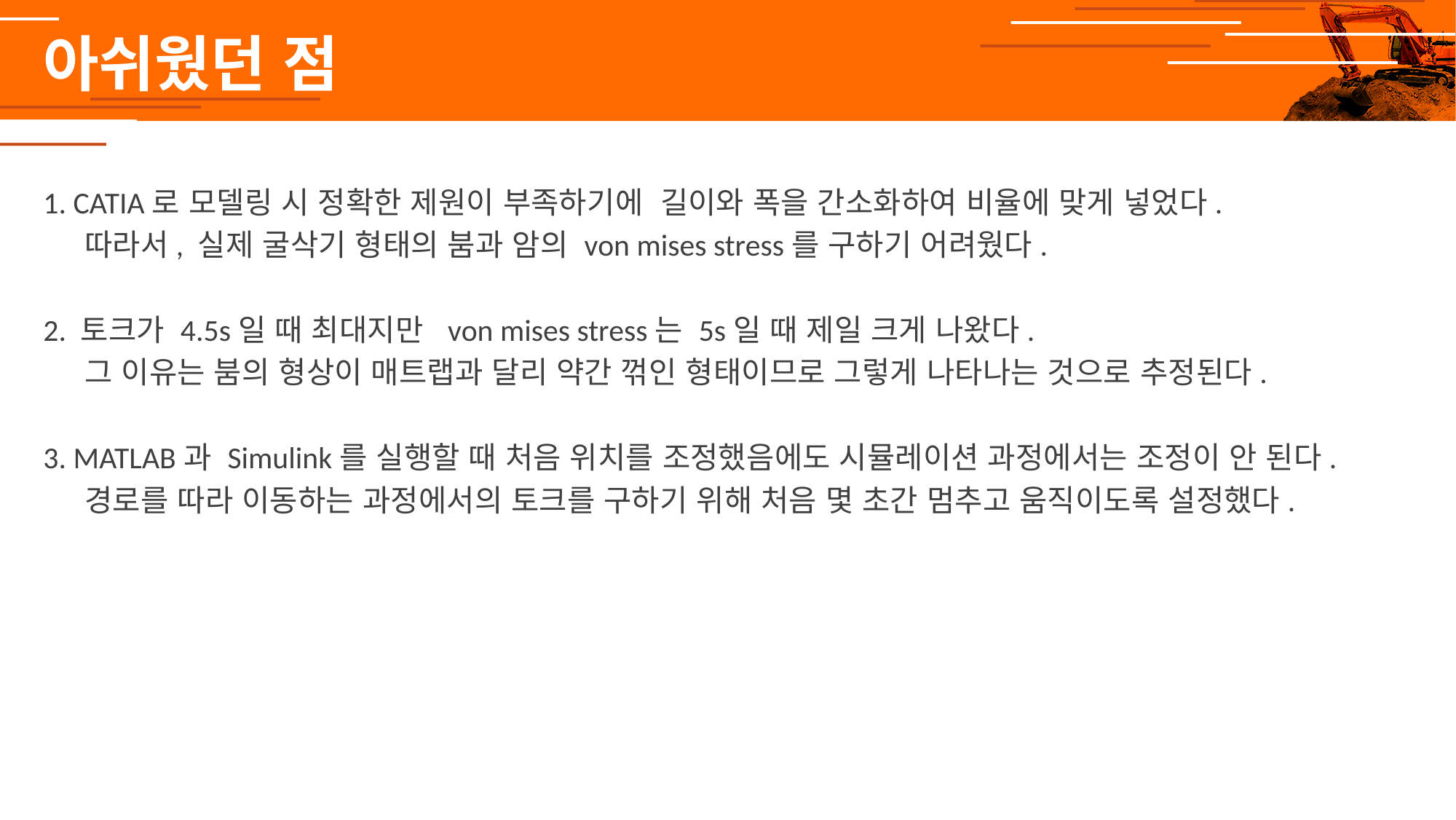

# 아쉬웠던 점
1. CATIA로 모델링 시 정확한 제원이 부족하기에  길이와 폭을 간소화하여 비율에 맞게 넣었다.
    따라서, 실제 굴삭기 형태의 붐과 암의 von mises stress를 구하기 어려웠다.

2. 토크가 4.5s일 때 최대지만  von mises stress는 5s일 때 제일 크게 나왔다.
    그 이유는 붐의 형상이 매트랩과 달리 약간 꺾인 형태이므로 그렇게 나타나는 것으로 추정된다.

3. MATLAB과 Simulink를 실행할 때 처음 위치를 조정했음에도 시뮬레이션 과정에서는 조정이 안 된다.
    경로를 따라 이동하는 과정에서의 토크를 구하기 위해 처음 몇 초간 멈추고 움직이도록 설정했다.